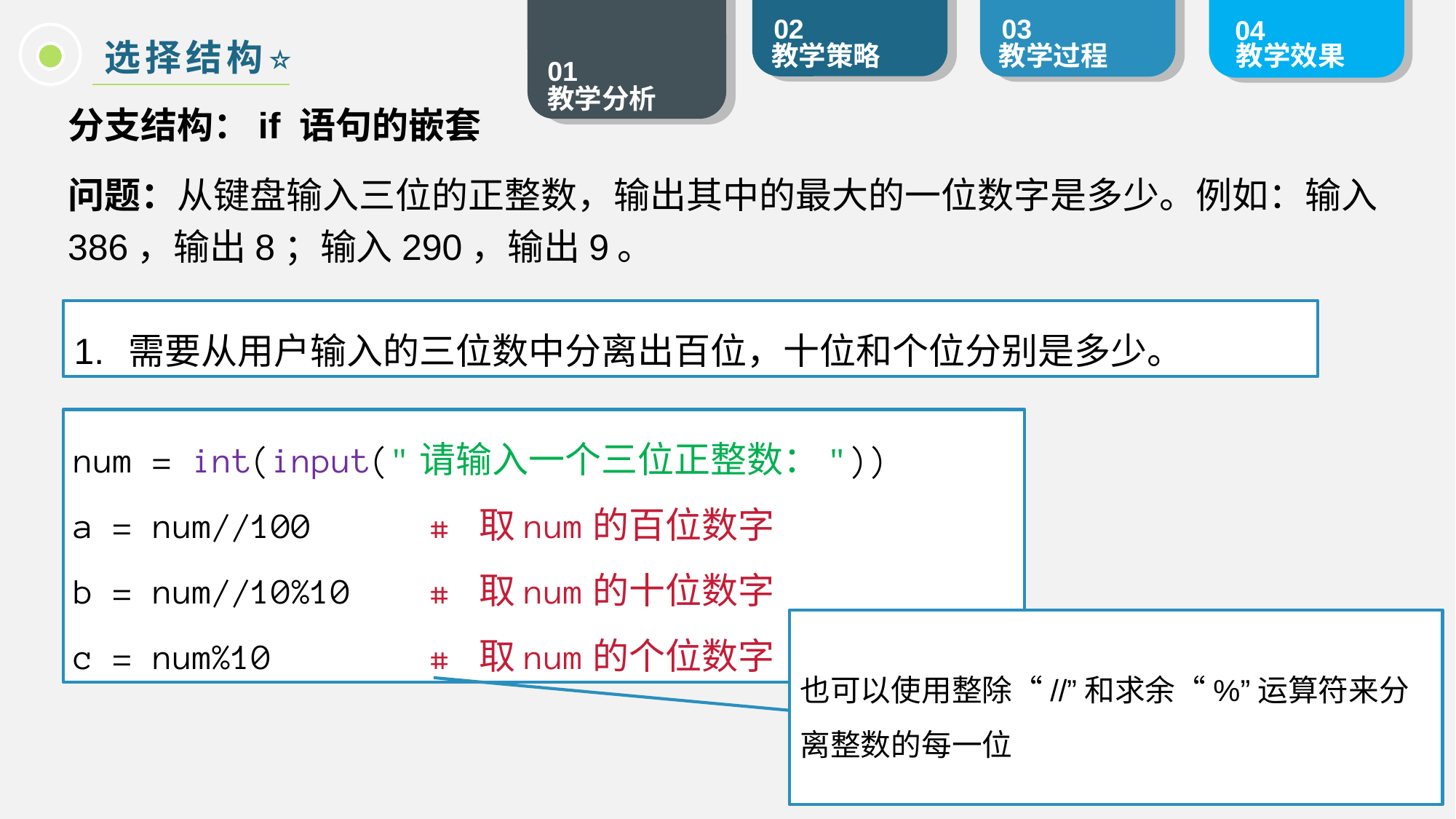

选择结构⭐️
分支结构：if 语句的嵌套
问题：从键盘输入三位的正整数，输出其中的最大的一位数字是多少。例如：输入386，输出8；输入290，输出9。
需要从用户输入的三位数中分离出百位，十位和个位分别是多少。
num = int(input("请输入一个三位正整数："))
a = num//100      # 取num的百位数字
b = num//10%10    # 取num的十位数字
c = num%10        # 取num的个位数字
也可以使用整除“//”和求余“%”运算符来分离整数的每一位